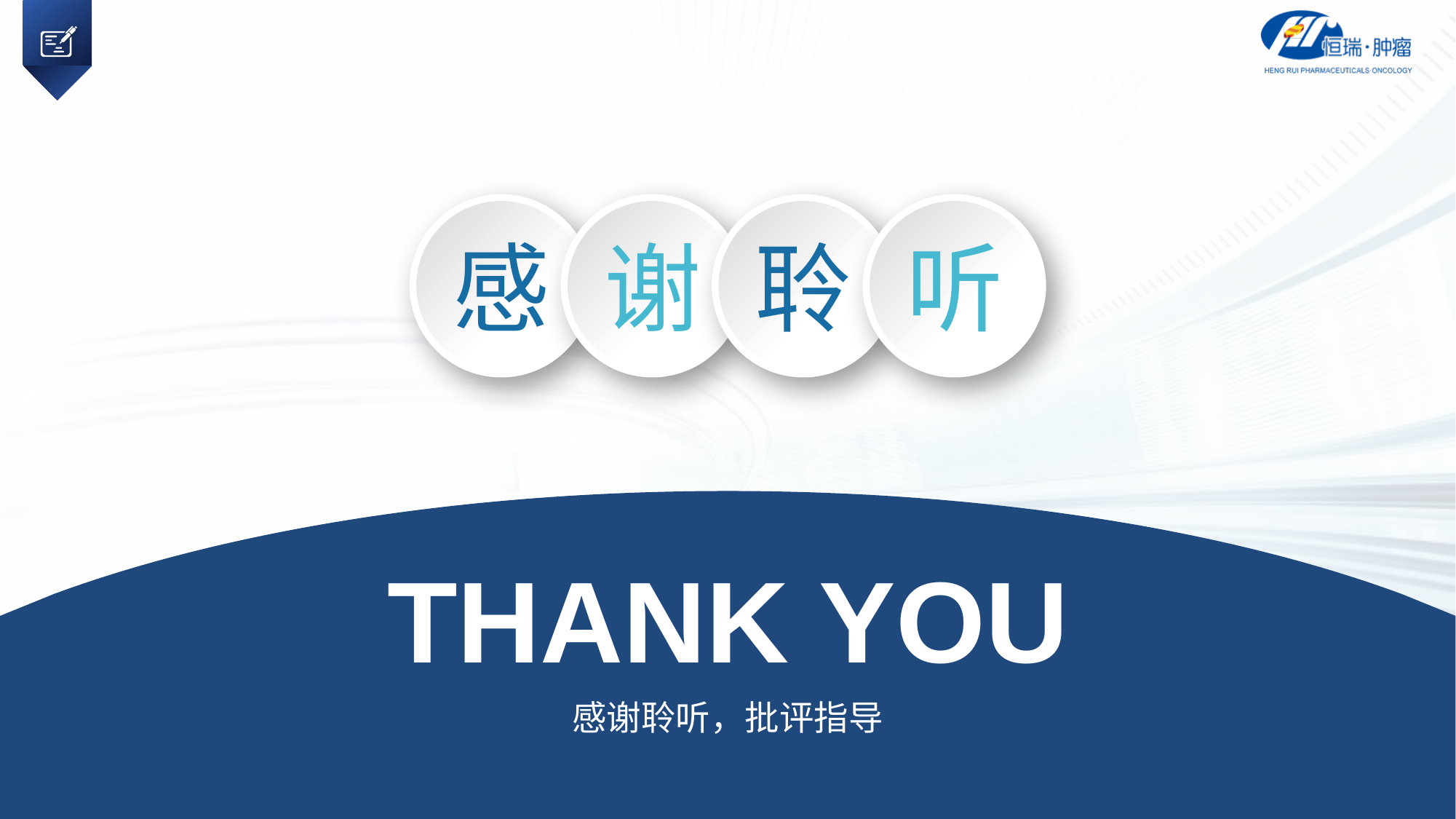

感

谢

聆

听

THANK YOU
感谢聆听，批评指导